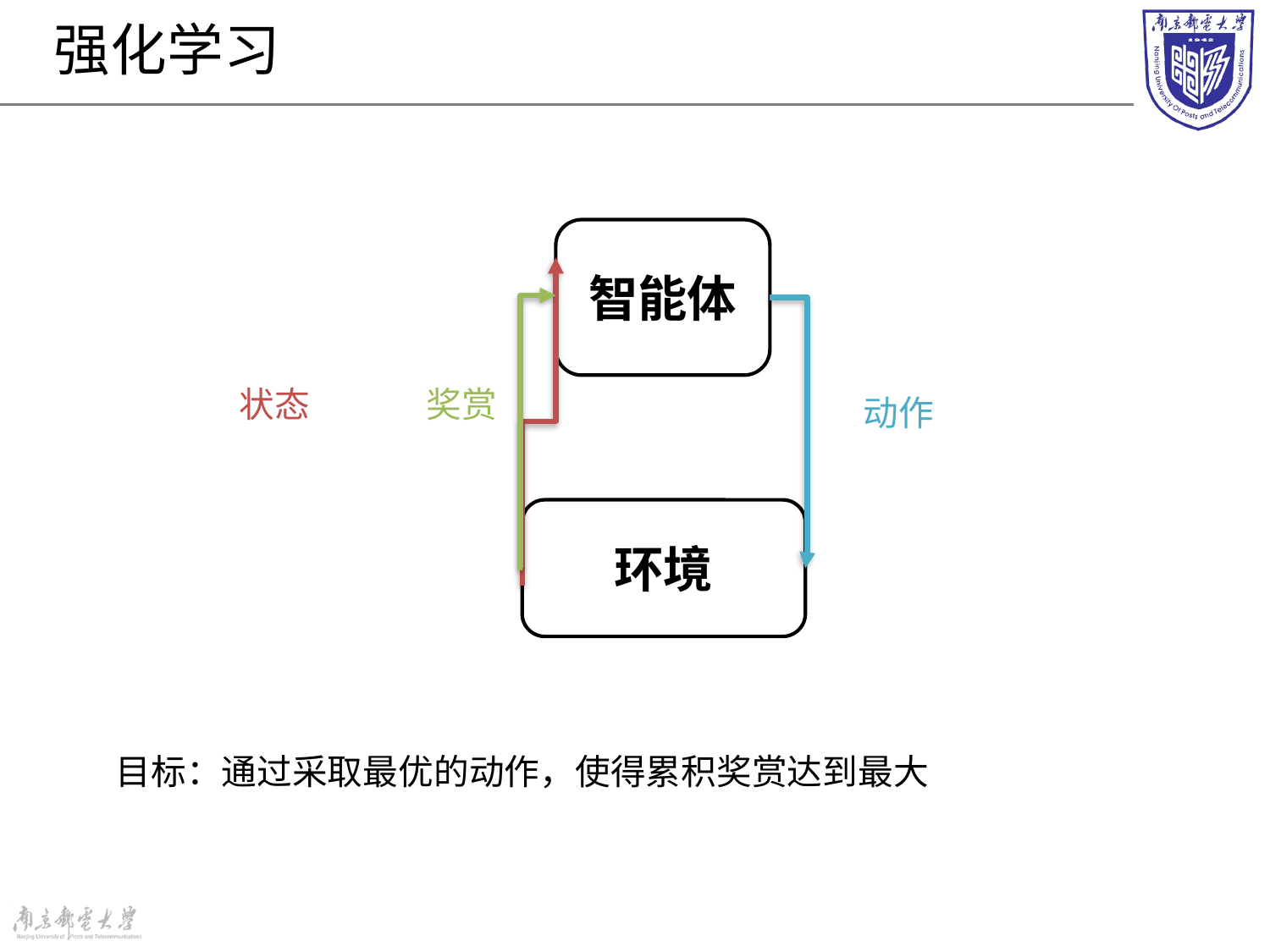

# 强化学习
智能体
奖赏
状态
动作
环境
目标：通过采取最优的动作，使得累积奖赏达到最大